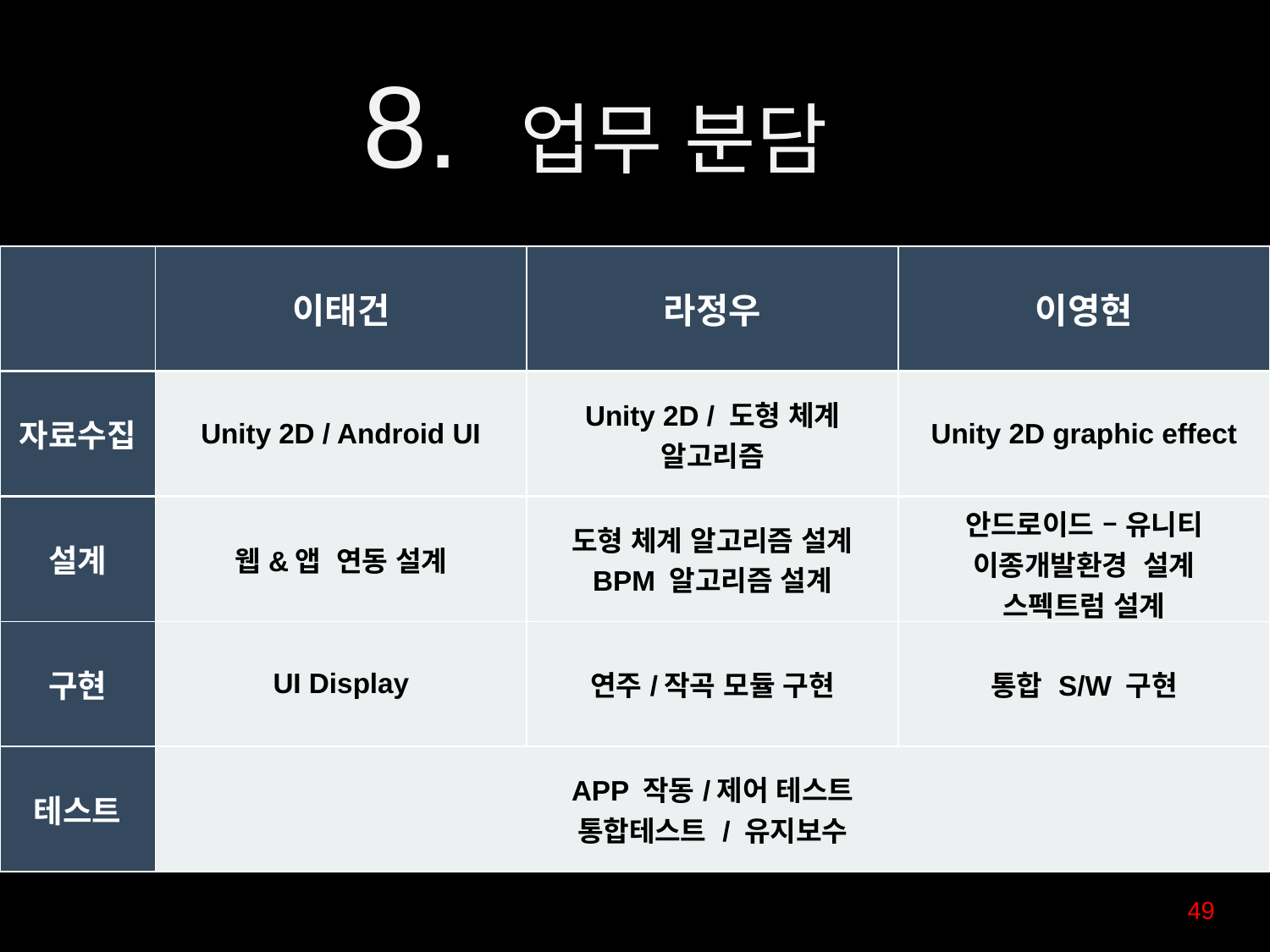

8. 업무 분담
Result

|  | 이태건 | 라정우 | 이영현 |
| --- | --- | --- | --- |
| 자료수집 | Unity 2D / Android UI | Unity 2D / 도형 체계 알고리즘 | Unity 2D graphic effect |
| 설계 | 웹&앱 연동 설계 | 도형 체계 알고리즘 설계 BPM 알고리즘 설계 | 안드로이드 – 유니티 이종개발환경 설계 스펙트럼 설계 |
| 구현 | UI Display | 연주/작곡 모듈 구현 | 통합 S/W 구현 |
| 테스트 | APP 작동/제어 테스트 통합테스트 / 유지보수 |  |  |
파워포인트 클립아트
It was a result right enough.
The result was something of a surprise
49
49